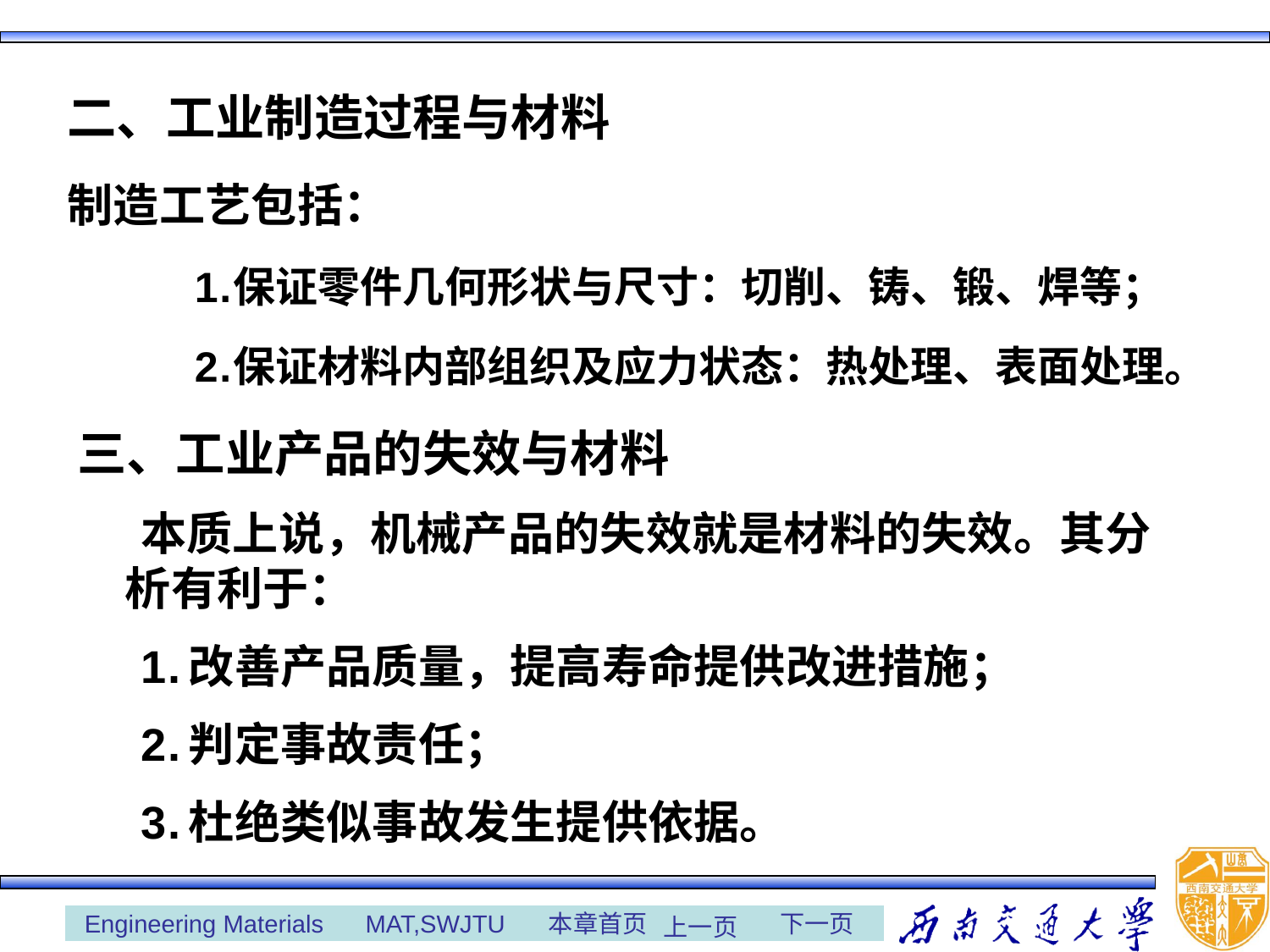

二、工业制造过程与材料
制造工艺包括：
保证零件几何形状与尺寸：切削、铸、锻、焊等；
保证材料内部组织及应力状态：热处理、表面处理。

三、工业产品的失效与材料
　　本质上说，机械产品的失效就是材料的失效。其分析有利于：
改善产品质量，提高寿命提供改进措施；
判定事故责任；
杜绝类似事故发生提供依据。